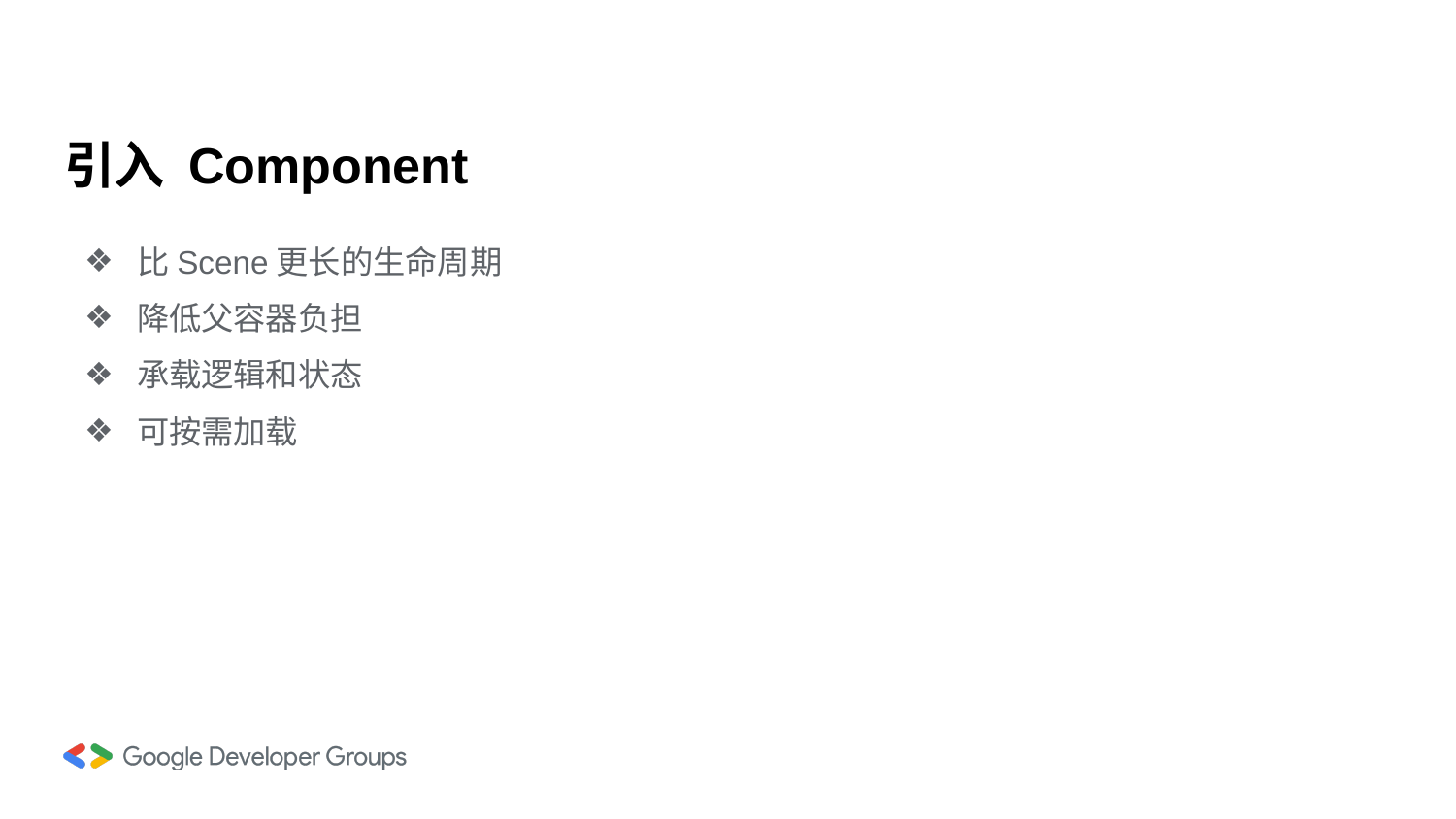

# 引入 Component
比Scene更长的生命周期
降低父容器负担
承载逻辑和状态
可按需加载